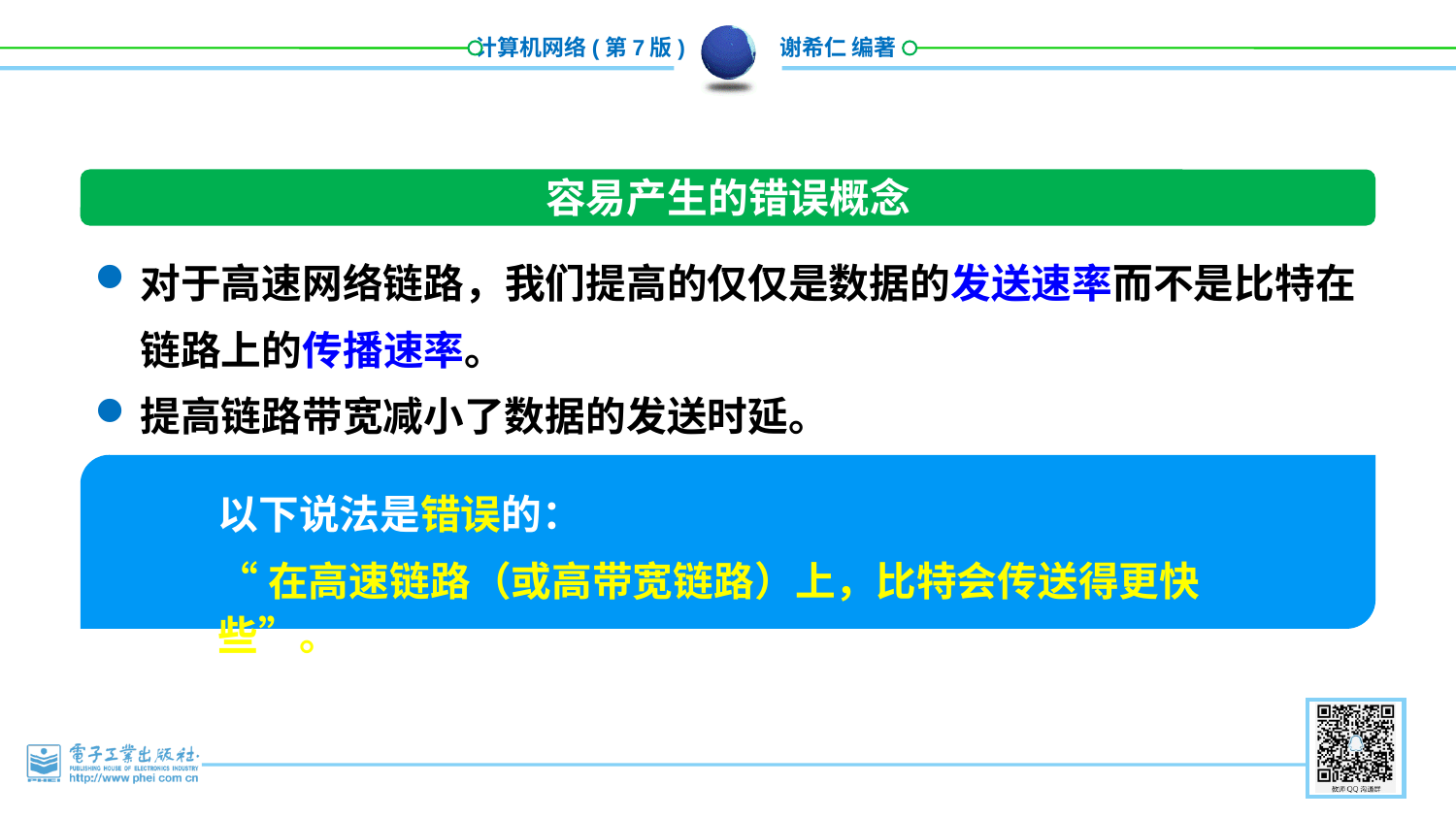

容易产生的错误概念

对于高速网络链路，我们提高的仅仅是数据的发送速率而不是比特在链路上的传播速率。
提高链路带宽减小了数据的发送时延。

以下说法是错误的：
“在高速链路（或高带宽链路）上，比特会传送得更快些”。